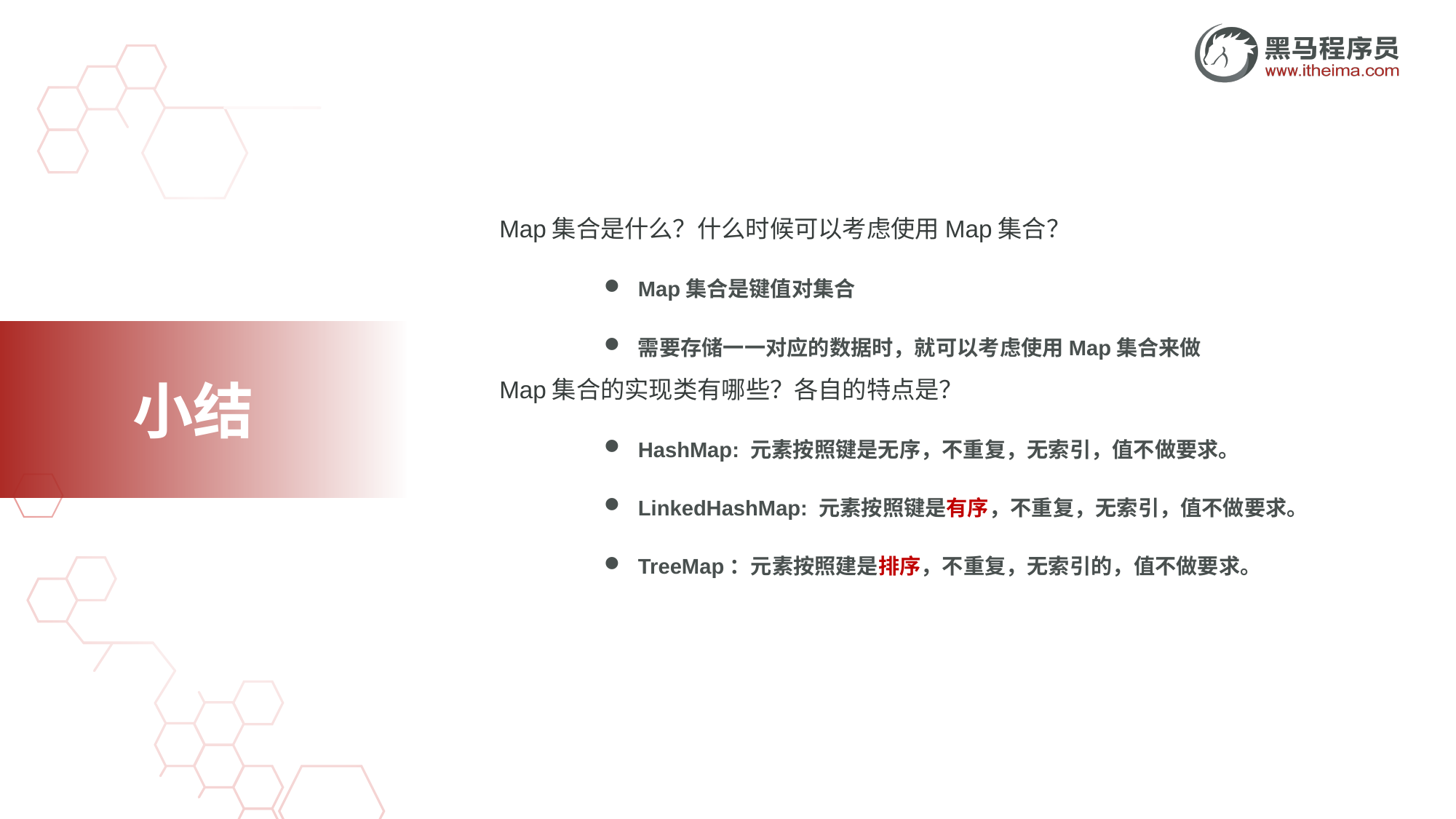

Map集合是什么？什么时候可以考虑使用Map集合？
Map集合是键值对集合
需要存储一一对应的数据时，就可以考虑使用Map集合来做
Map集合的实现类有哪些？各自的特点是？
HashMap: 元素按照键是无序，不重复，无索引，值不做要求。
LinkedHashMap: 元素按照键是有序，不重复，无索引，值不做要求。
TreeMap：元素按照建是排序，不重复，无索引的，值不做要求。